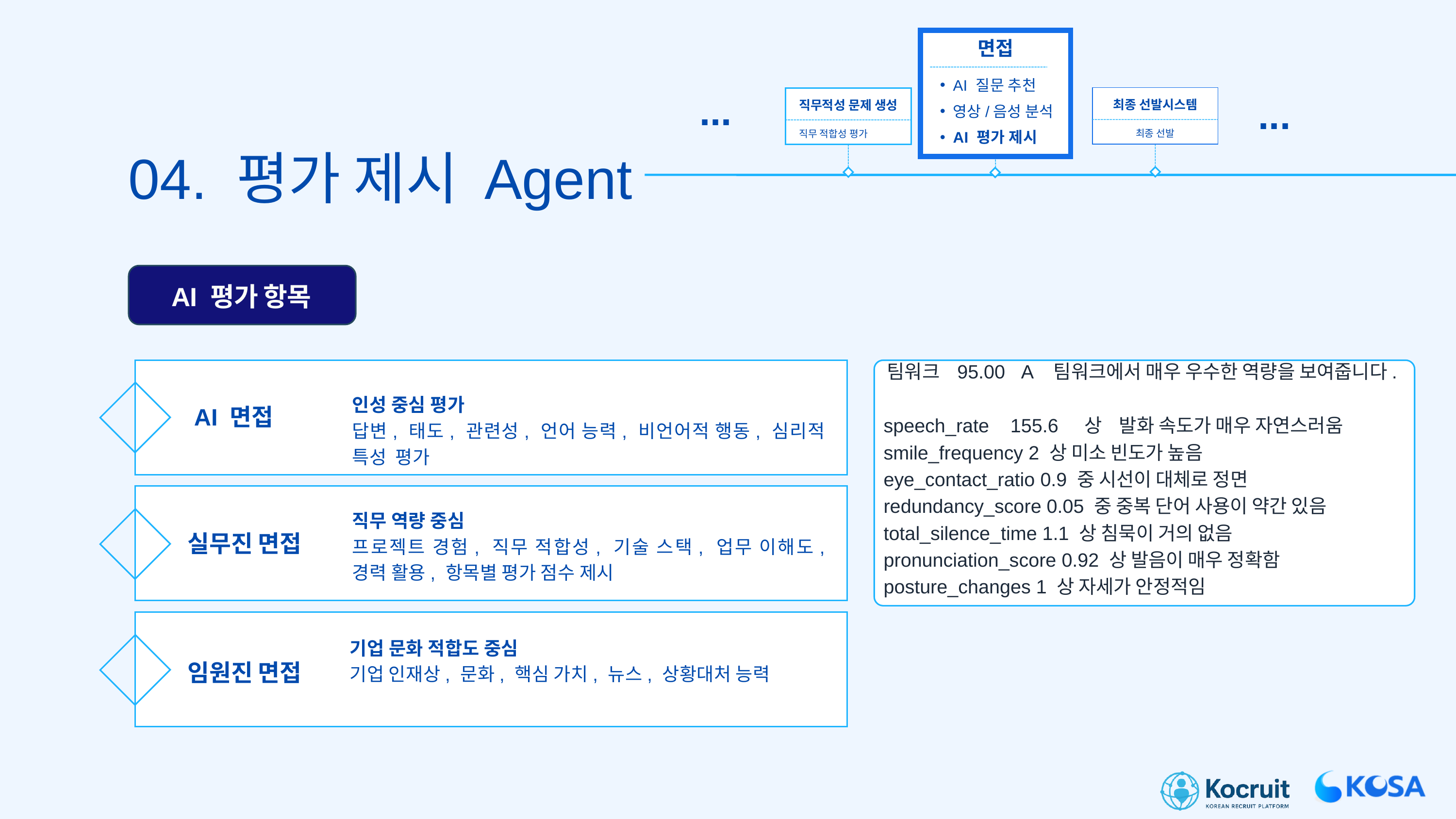

면접

AI 질문 추천
영상/음성 분석
AI 평가 제시
...

...
최종 선발시스템
직무적성 문제 생성

최종 선발
직무 적합성 평가
04. 평가 제시 Agent

AI 평가 항목

 팀워크   95.00   A   팀워크에서 매우 우수한 역량을 보여줍니다.

 speech_rate    155.6    상    발화 속도가 매우 자연스러움
 smile_frequency 2 상 미소 빈도가 높음
 eye_contact_ratio 0.9 중 시선이 대체로 정면
 redundancy_score 0.05 중 중복 단어 사용이 약간 있음
 total_silence_time 1.1 상 침묵이 거의 없음
 pronunciation_score 0.92 상 발음이 매우 정확함
 posture_changes 1 상 자세가 안정적임
인성 중심 평가
답변, 태도, 관련성, 언어 능력, 비언어적 행동, 심리적 특성  평가

 AI 면접

직무 역량 중심
프로젝트 경험, 직무 적합성, 기술 스택, 업무 이해도, 경력 활용, 항목별 평가 점수 제시

실무진 면접

기업 문화 적합도 중심
기업 인재상, 문화, 핵심 가치, 뉴스, 상황대처 능력

임원진 면접